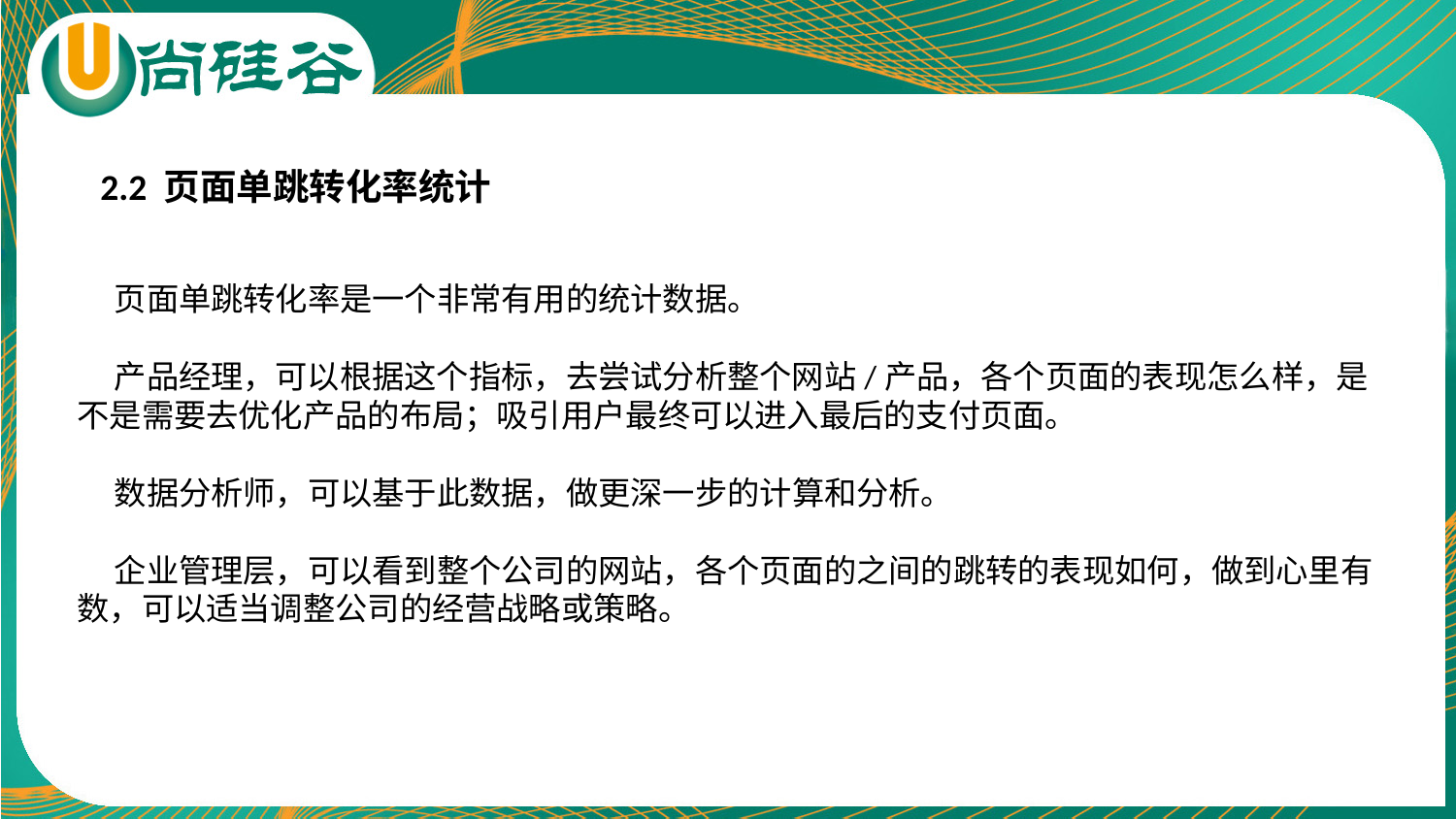

2.2 页面单跳转化率统计
    页面单跳转化率是一个非常有用的统计数据。

    产品经理，可以根据这个指标，去尝试分析整个网站/产品，各个页面的表现怎么样，是不是需要去优化产品的布局；吸引用户最终可以进入最后的支付页面。

    数据分析师，可以基于此数据，做更深一步的计算和分析。

    企业管理层，可以看到整个公司的网站，各个页面的之间的跳转的表现如何，做到心里有数，可以适当调整公司的经营战略或策略。